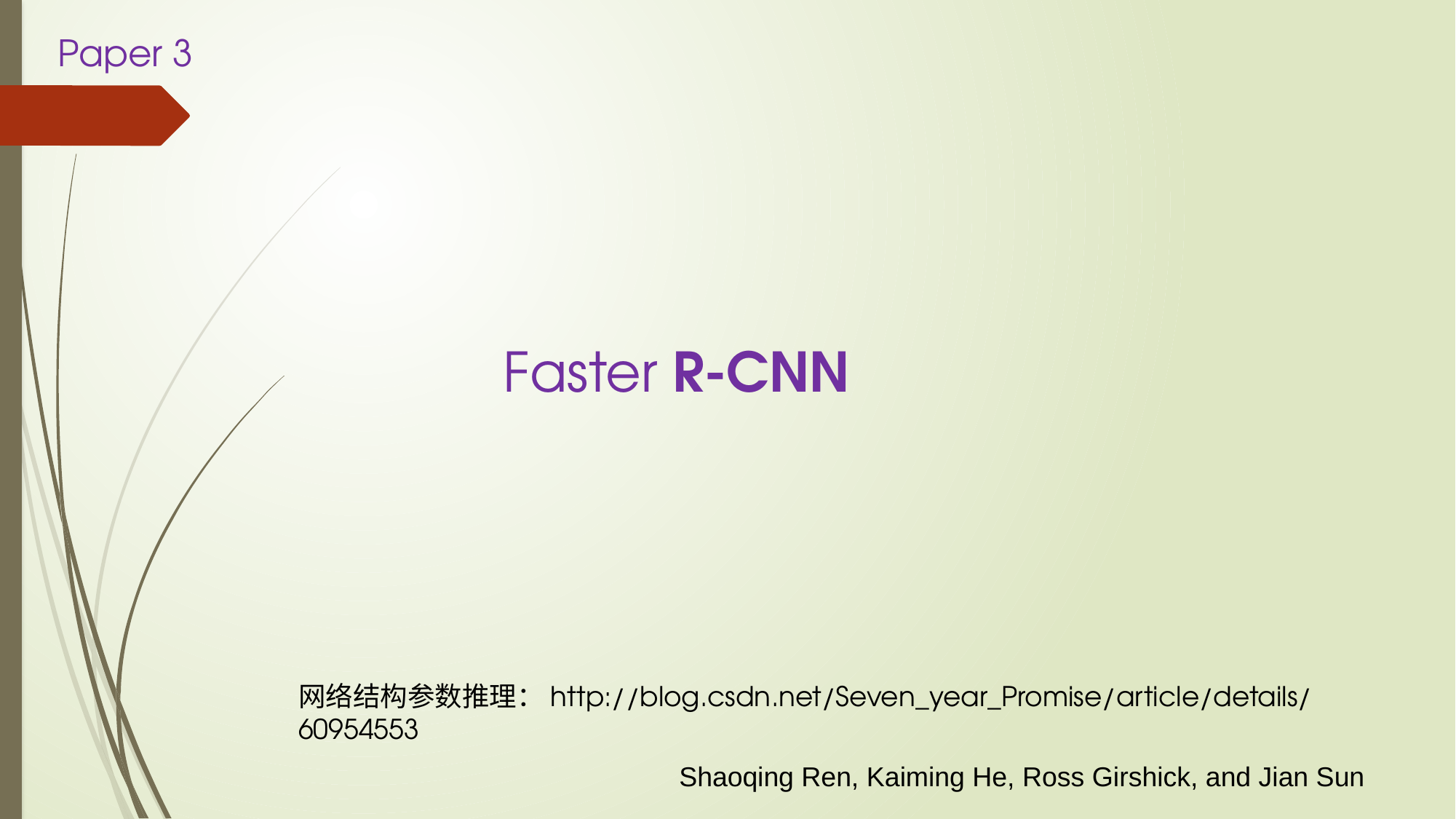

Paper 3
Faster R-CNN
网络结构参数推理：http://blog.csdn.net/Seven_year_Promise/article/details/60954553
Shaoqing Ren, Kaiming He, Ross Girshick, and Jian Sun